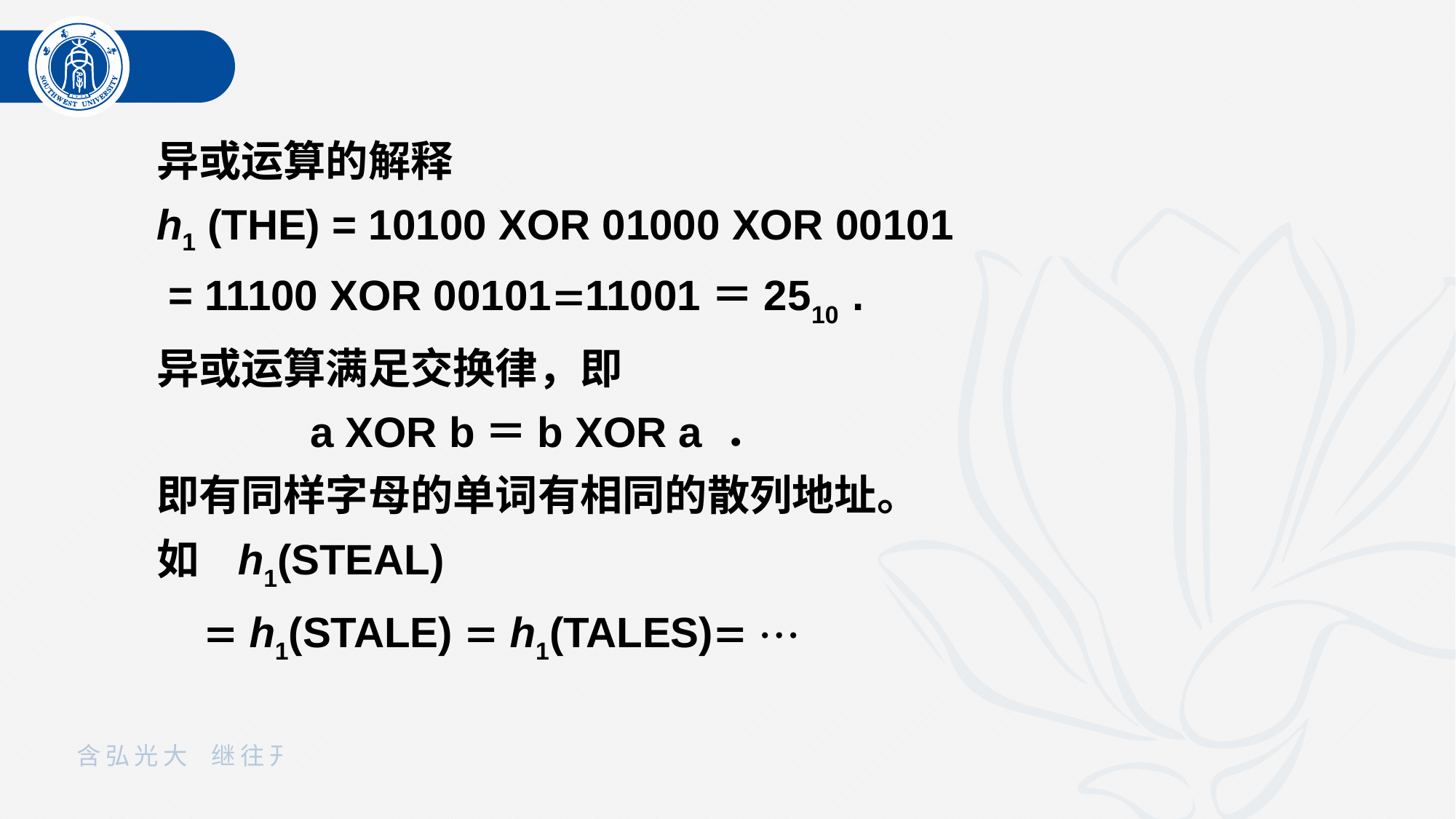

异或运算的解释
h1 (THE) = 10100 XOR 01000 XOR 00101
 = 11100 XOR 00101=11001＝2510  .
异或运算满足交换律，即
             a XOR b＝b XOR a ．
即有同样字母的单词有相同的散列地址。
如   h1(STEAL)
    = h1(STALE) = h1(TALES)= …